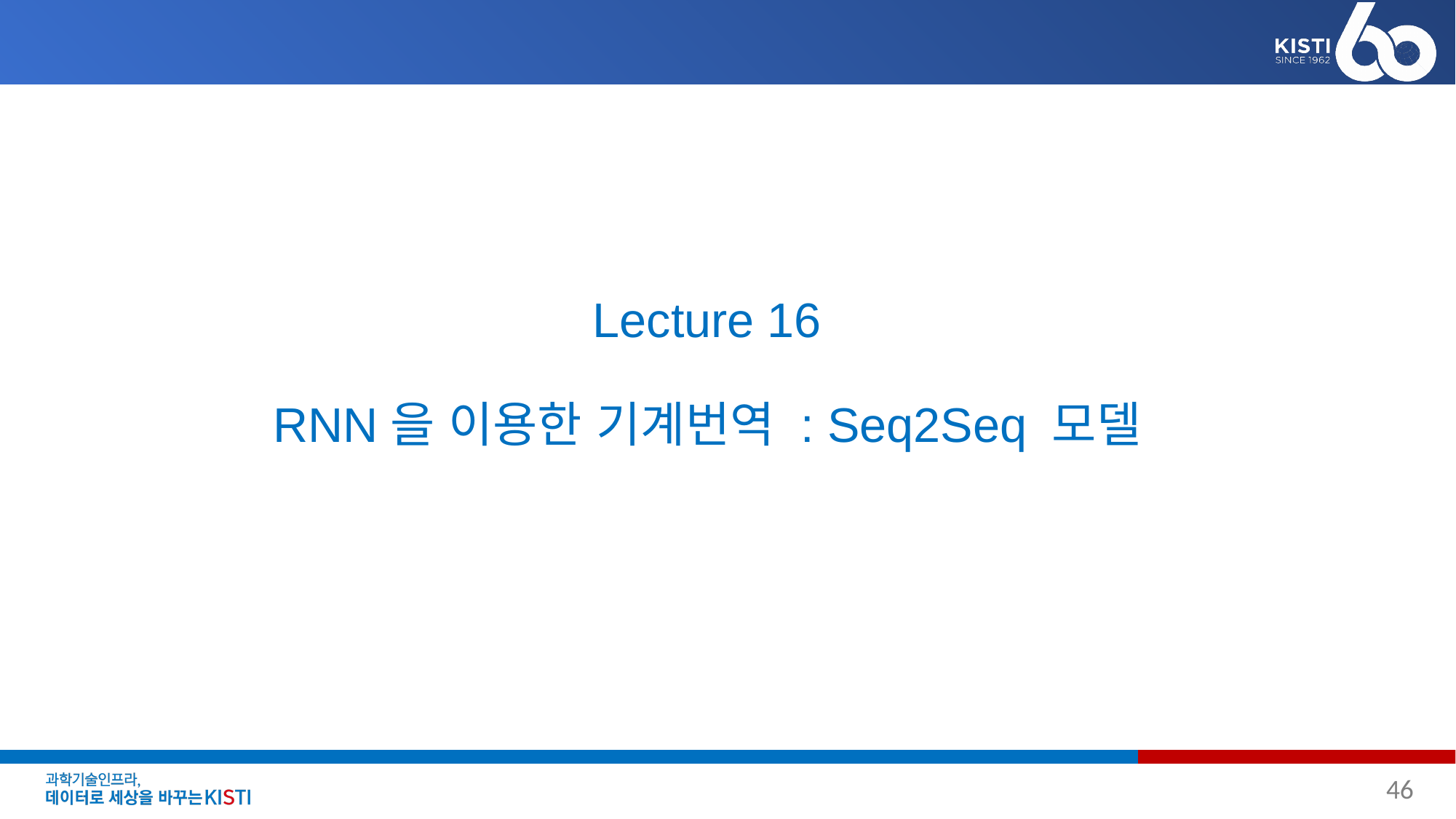

# Lecture 16 RNN을 이용한 기계번역 : Seq2Seq 모델
46